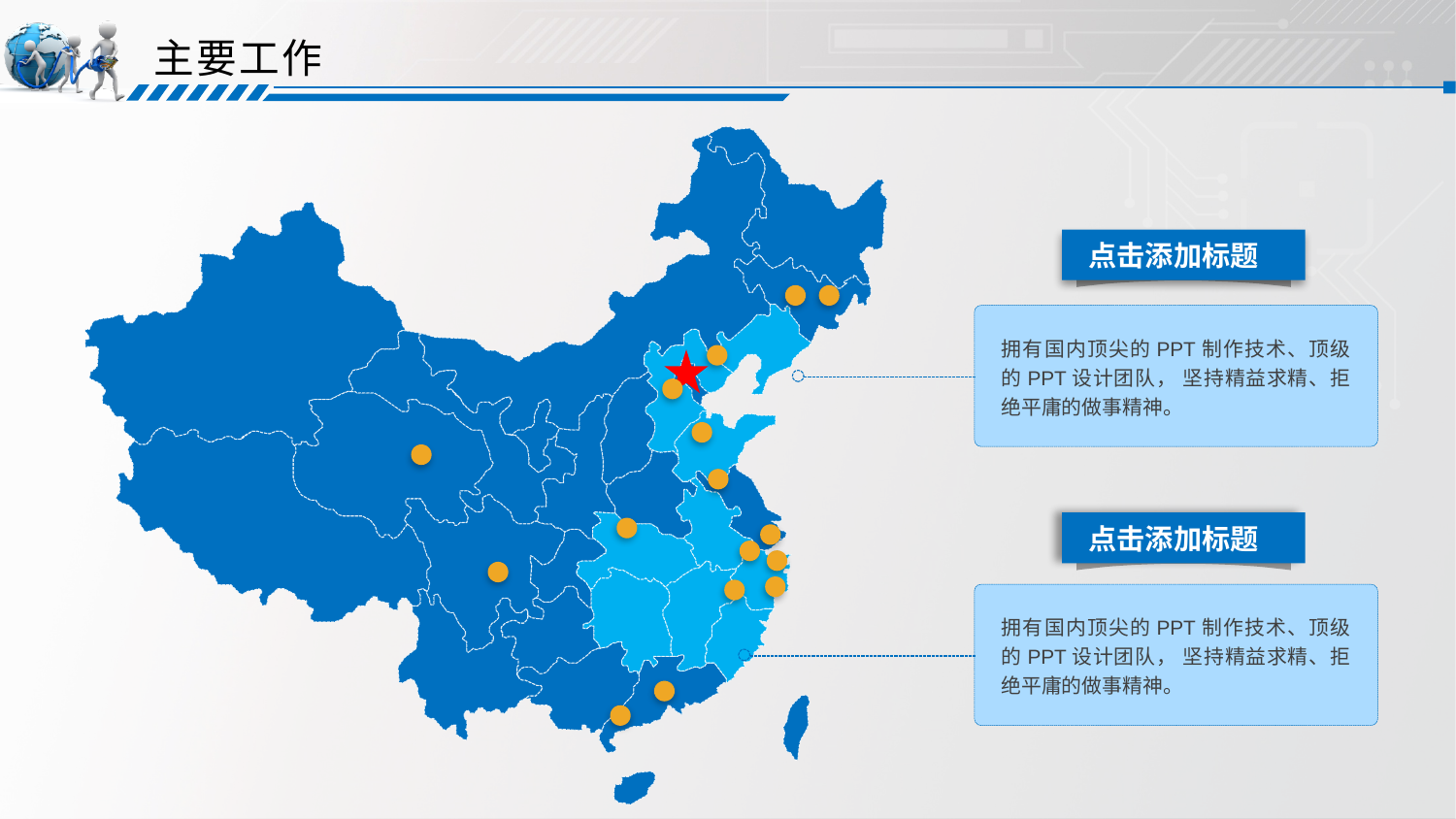

主要工作

点击添加标题

拥有国内顶尖的PPT制作技术、顶级的PPT设计团队， 坚持精益求精、拒绝平庸的做事精神。

点击添加标题

拥有国内顶尖的PPT制作技术、顶级的PPT设计团队， 坚持精益求精、拒绝平庸的做事精神。